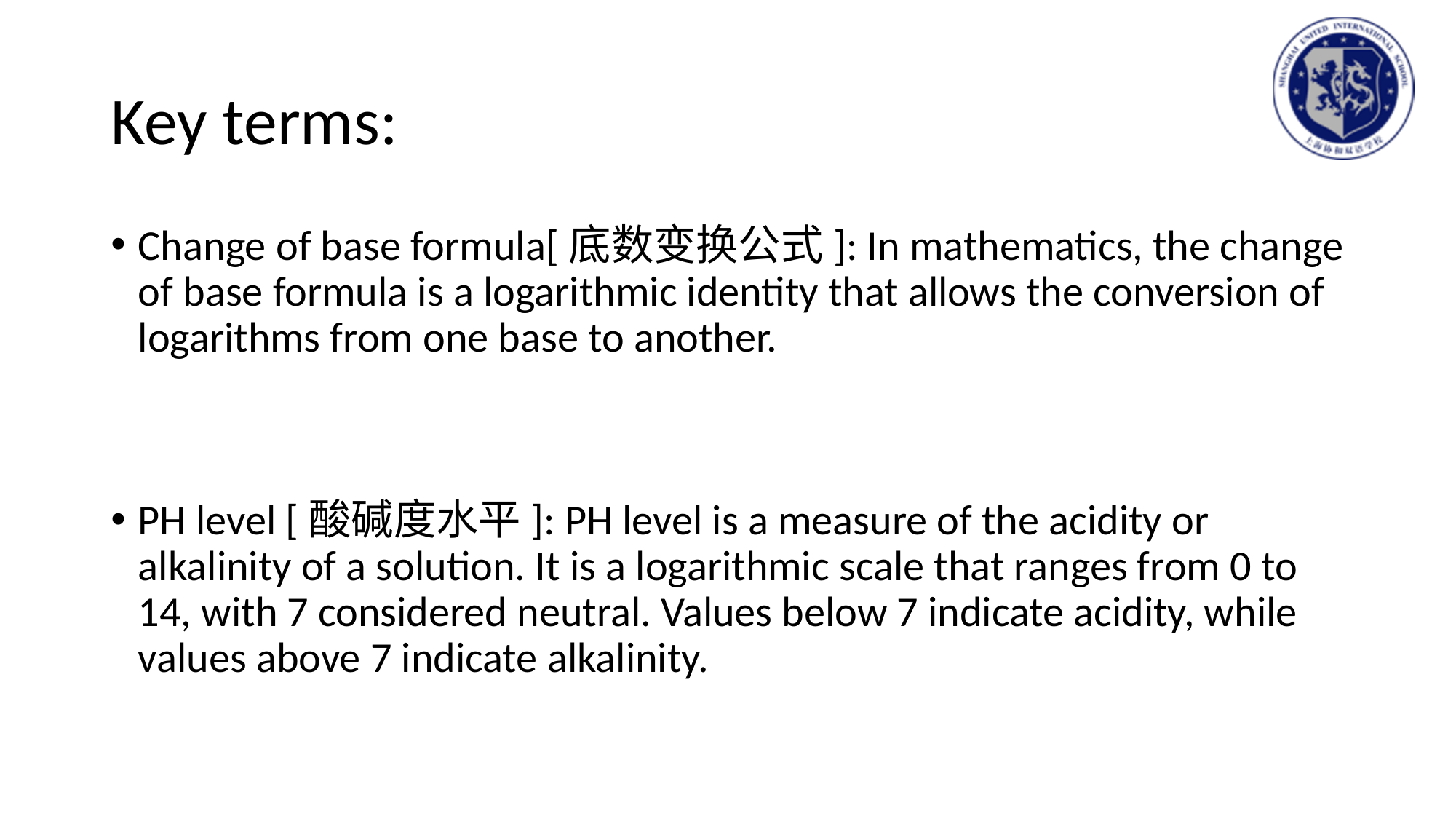

# Key terms:
Change of base formula[底数变换公式]: In mathematics, the change of base formula is a logarithmic identity that allows the conversion of logarithms from one base to another.

PH level [酸碱度水平]: PH level is a measure of the acidity or alkalinity of a solution. It is a logarithmic scale that ranges from 0 to 14, with 7 considered neutral. Values below 7 indicate acidity, while values above 7 indicate alkalinity.